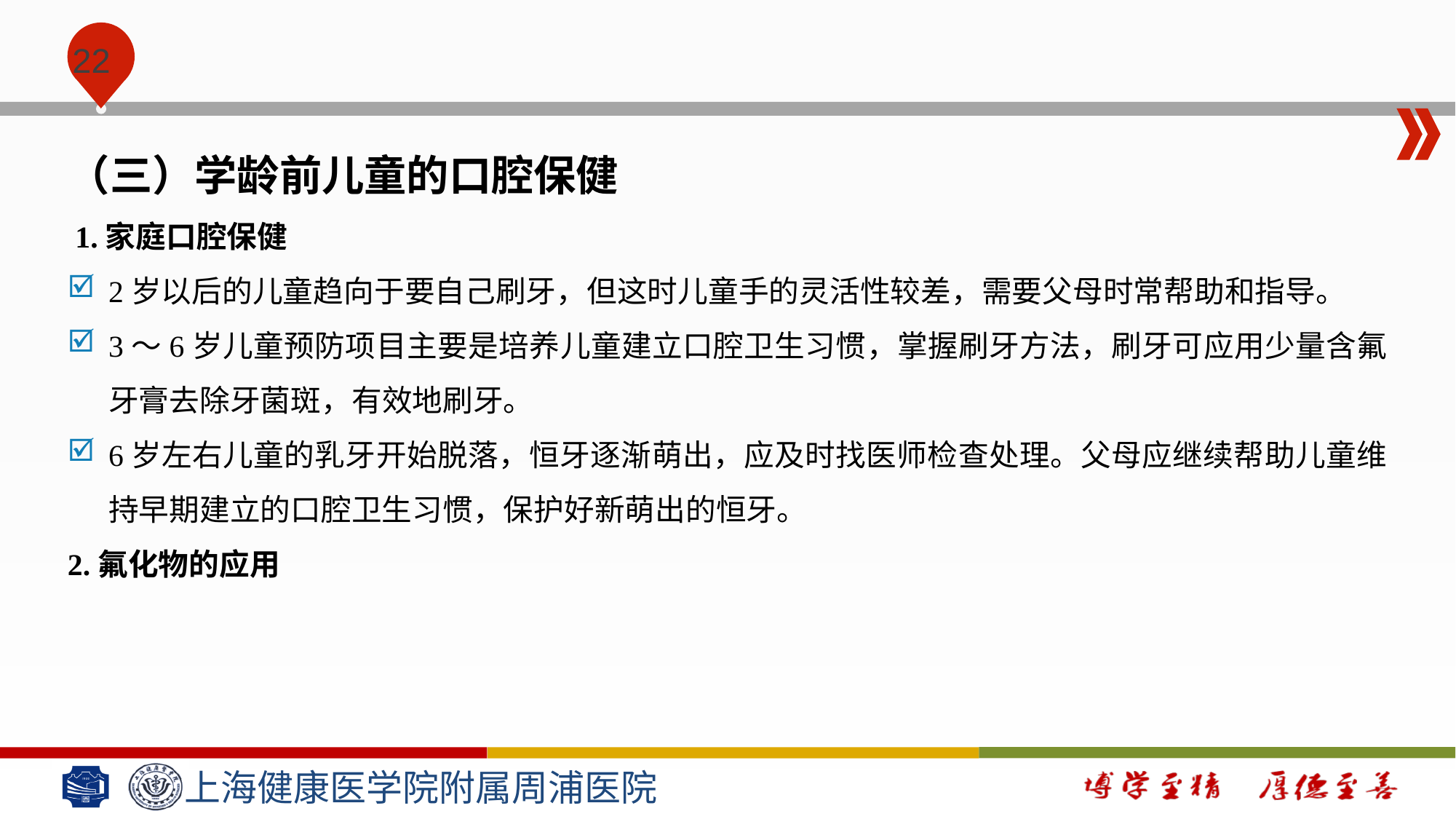

#
（三）学龄前儿童的口腔保健
 1.家庭口腔保健
2岁以后的儿童趋向于要自己刷牙，但这时儿童手的灵活性较差，需要父母时常帮助和指导。
3～6岁儿童预防项目主要是培养儿童建立口腔卫生习惯，掌握刷牙方法，刷牙可应用少量含氟牙膏去除牙菌斑，有效地刷牙。
6岁左右儿童的乳牙开始脱落，恒牙逐渐萌出，应及时找医师检查处理。父母应继续帮助儿童维持早期建立的口腔卫生习惯，保护好新萌出的恒牙。
2.氟化物的应用